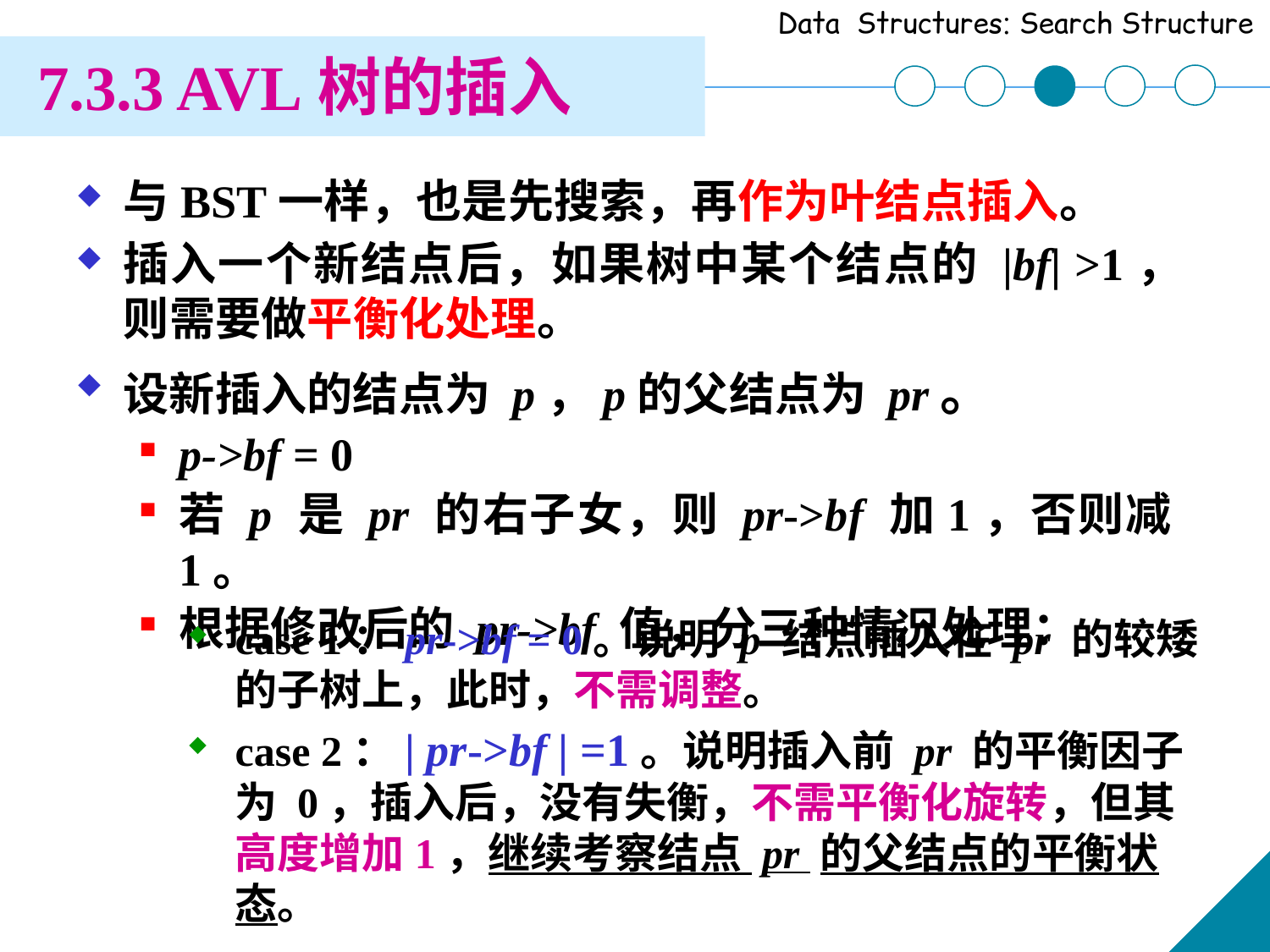

7.3.3 AVL树的插入

与BST一样，也是先搜索，再作为叶结点插入。
插入一个新结点后，如果树中某个结点的 |bf| >1，则需要做平衡化处理。
设新插入的结点为 p，p的父结点为 pr。
p->bf = 0
若 p 是 pr 的右子女，则 pr->bf 加1，否则减1。
根据修改后的 pr->bf 值，分三种情况处理：
case 1：pr->bf = 0。说明 p 结点插入在 pr 的较矮的子树上，此时，不需调整。
case 2：| pr->bf | =1。说明插入前 pr 的平衡因子为 0，插入后，没有失衡，不需平衡化旋转，但其高度增加1，继续考察结点 pr 的父结点的平衡状态。